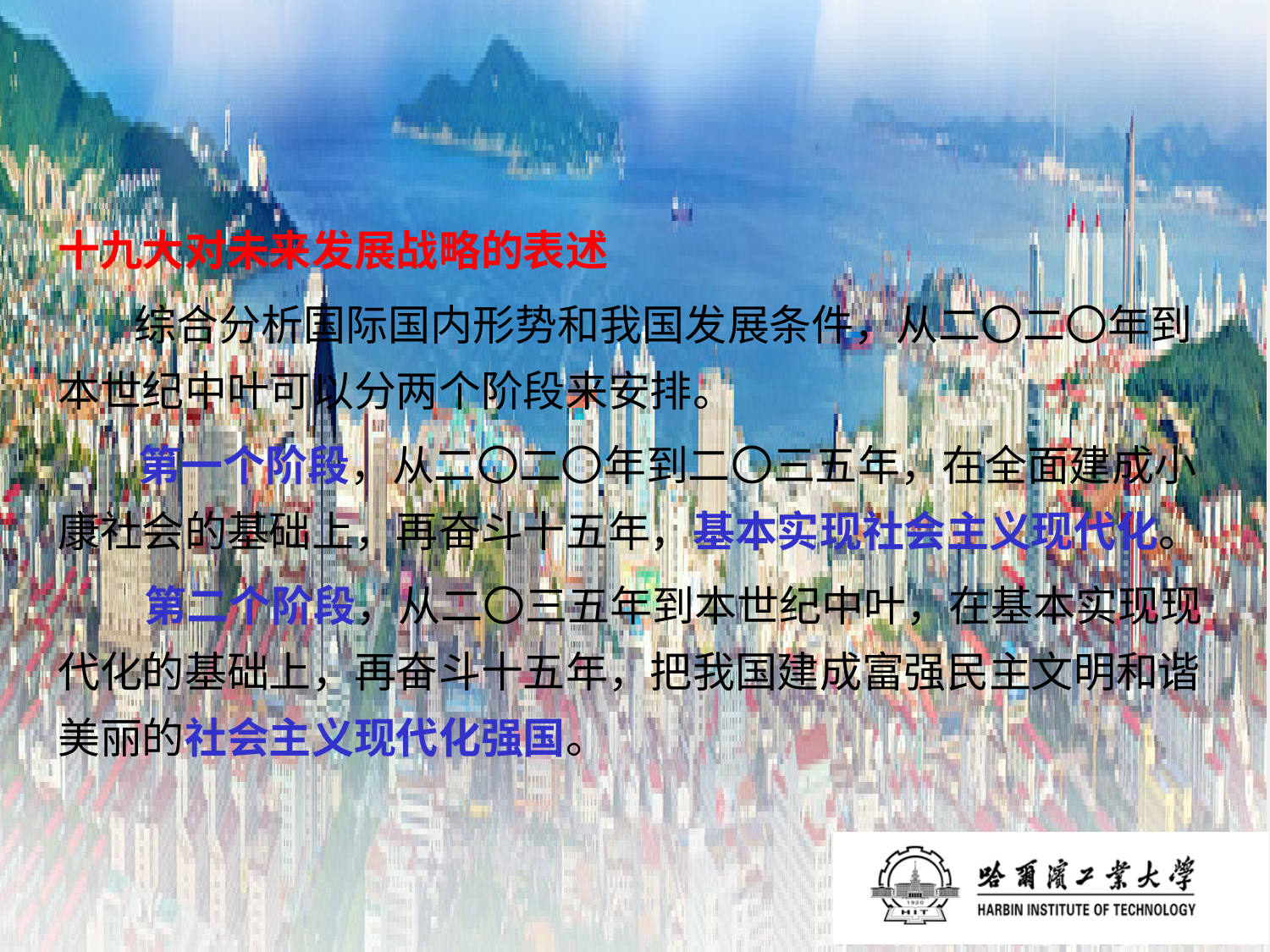

十九大对未来发展战略的表述
       综合分析国际国内形势和我国发展条件，从二〇二〇年到本世纪中叶可以分两个阶段来安排。
　    第一个阶段，从二〇二〇年到二〇三五年，在全面建成小康社会的基础上，再奋斗十五年，基本实现社会主义现代化。
        第二个阶段，从二〇三五年到本世纪中叶，在基本实现现代化的基础上，再奋斗十五年，把我国建成富强民主文明和谐美丽的社会主义现代化强国。